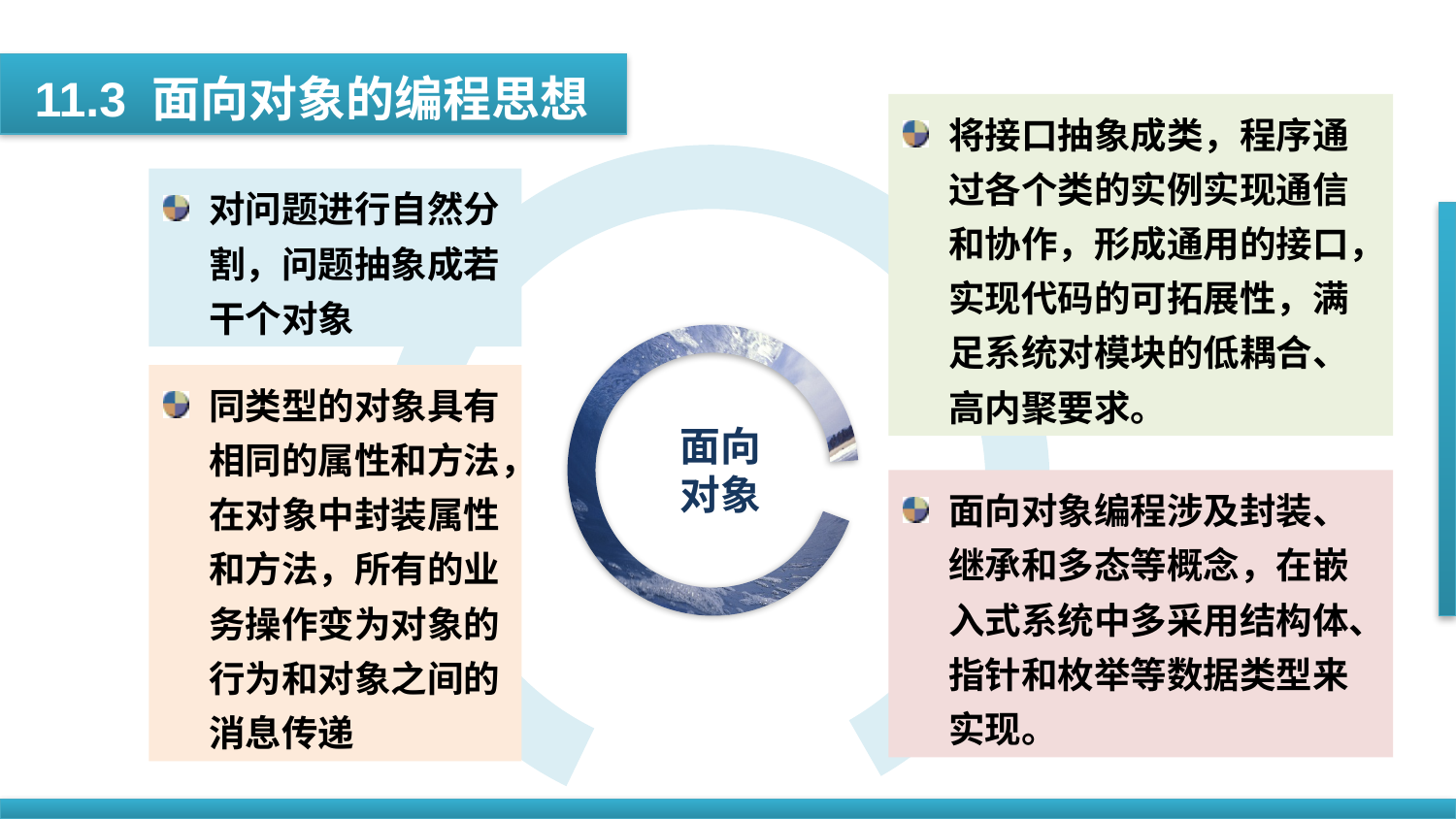

11.3 面向对象的编程思想
将接口抽象成类，程序通过各个类的实例实现通信和协作，形成通用的接口，实现代码的可拓展性，满足系统对模块的低耦合、高内聚要求。

对问题进行自然分割，问题抽象成若干个对象

同类型的对象具有相同的属性和方法，在对象中封装属性和方法，所有的业务操作变为对象的行为和对象之间的消息传递
面向
对象
面向对象编程涉及封装、继承和多态等概念，在嵌入式系统中多采用结构体、指针和枚举等数据类型来实现。